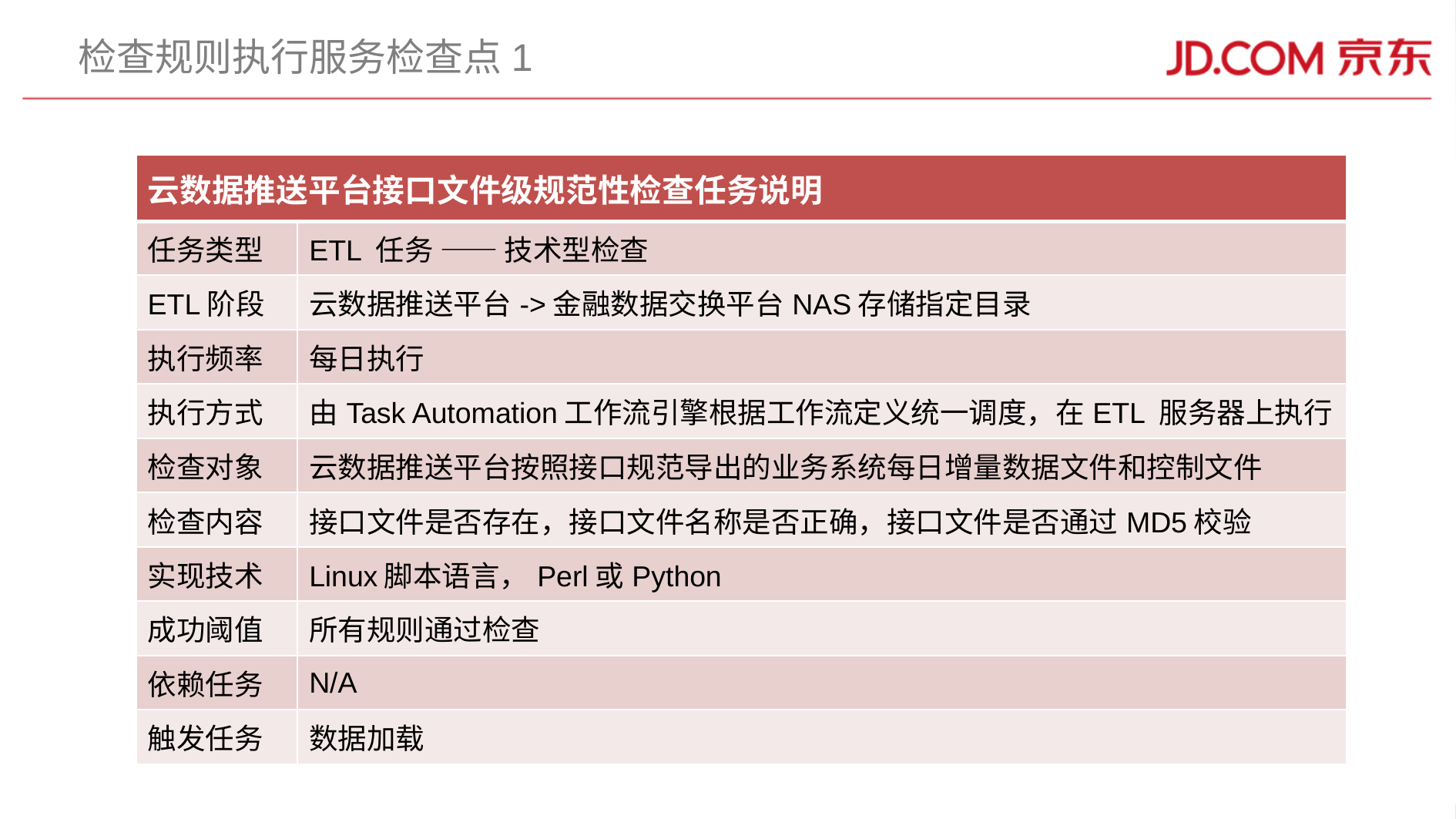

# 检查规则执行服务检查点1
| 云数据推送平台接口文件级规范性检查任务说明 |  |
| --- | --- |
| 任务类型 | ETL 任务 —— 技术型检查 |
| ETL阶段 | 云数据推送平台->金融数据交换平台NAS存储指定目录 |
| 执行频率 | 每日执行 |
| 执行方式 | 由Task Automation工作流引擎根据工作流定义统一调度，在ETL 服务器上执行 |
| 检查对象 | 云数据推送平台按照接口规范导出的业务系统每日增量数据文件和控制文件 |
| 检查内容 | 接口文件是否存在，接口文件名称是否正确，接口文件是否通过MD5校验 |
| 实现技术 | Linux脚本语言，Perl或Python |
| 成功阈值 | 所有规则通过检查 |
| 依赖任务 | N/A |
| 触发任务 | 数据加载 |